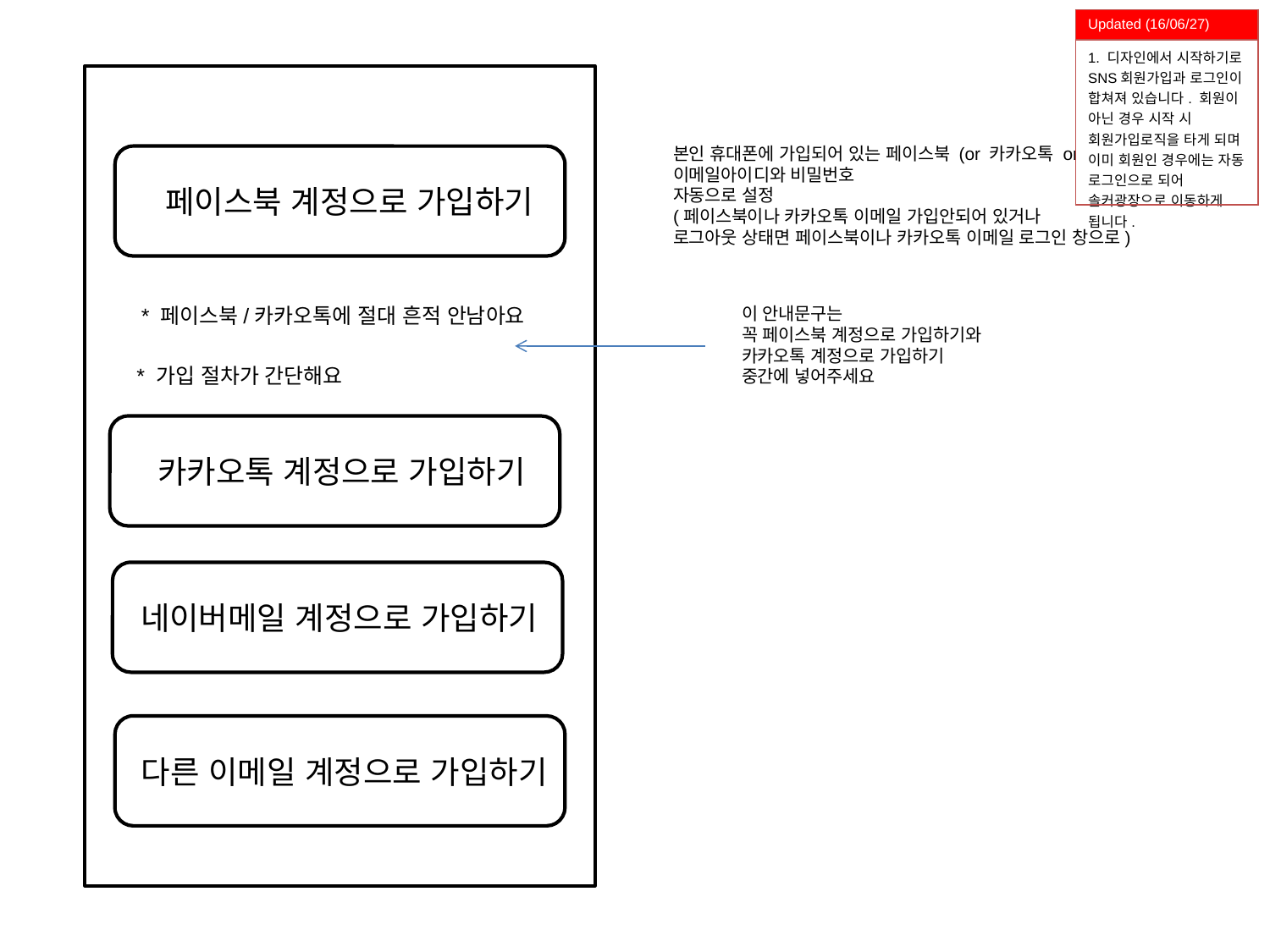

| Updated (16/06/27) |
| --- |
| 1. 디자인에서 시작하기로 SNS회원가입과 로그인이 합쳐져 있습니다. 회원이 아닌 경우 시작 시 회원가입로직을 타게 되며 이미 회원인 경우에는 자동 로그인으로 되어 솔커광장으로 이동하게 됩니다. |

본인 휴대폰에 가입되어 있는 페이스북 (or 카카오톡 or 이메일)
이메일아이디와 비밀번호
자동으로 설정
(페이스북이나 카카오톡 이메일 가입안되어 있거나
로그아웃 상태면 페이스북이나 카카오톡 이메일 로그인 창으로)

페이스북 계정으로 가입하기
* 페이스북/카카오톡에 절대 흔적 안남아요
이 안내문구는
꼭 페이스북 계정으로 가입하기와
카카오톡 계정으로 가입하기
중간에 넣어주세요
* 가입 절차가 간단해요

카카오톡 계정으로 가입하기

네이버메일 계정으로 가입하기

다른 이메일 계정으로 가입하기